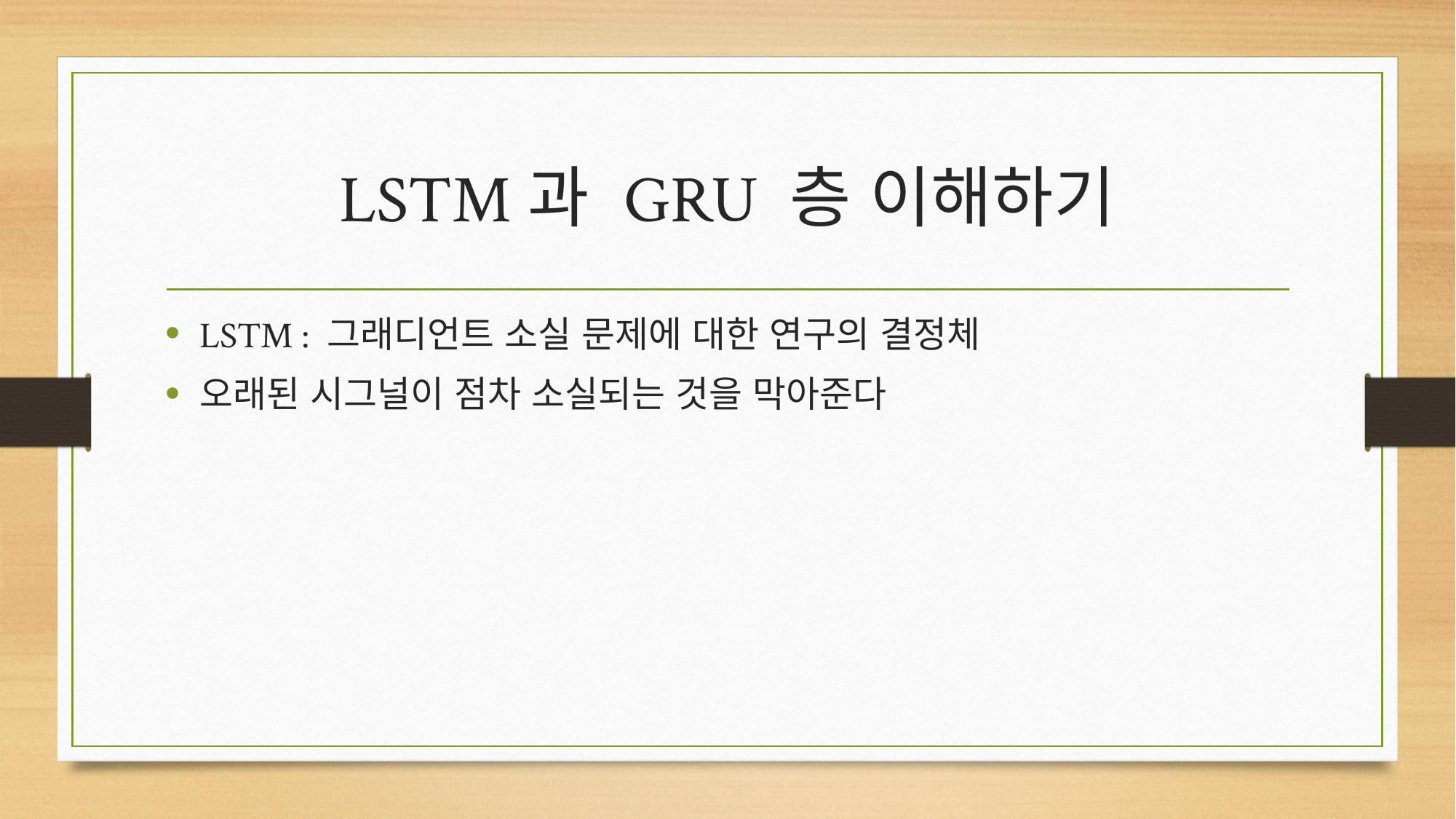

# LSTM과 GRU 층 이해하기
LSTM : 그래디언트 소실 문제에 대한 연구의 결정체
오래된 시그널이 점차 소실되는 것을 막아준다